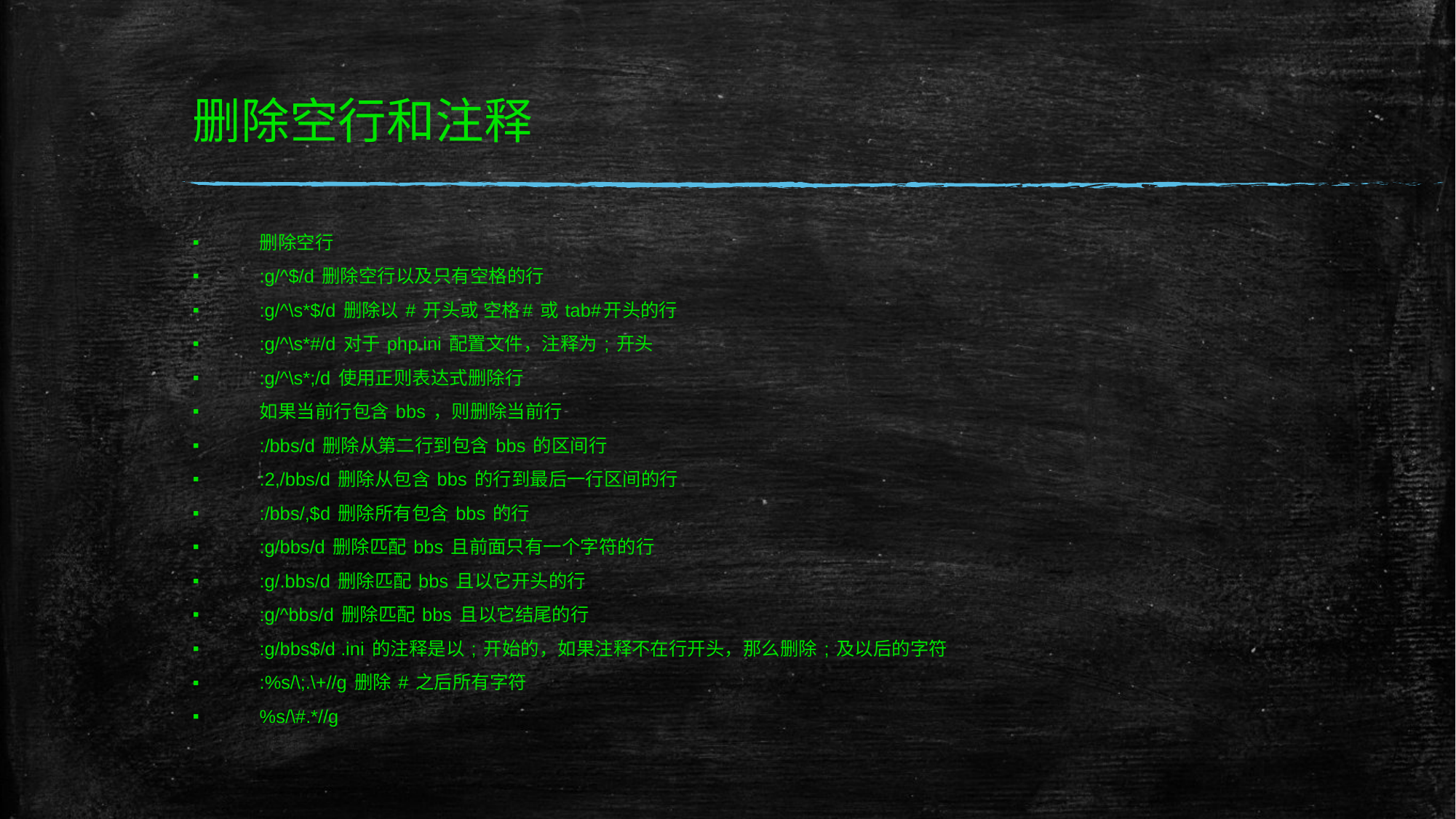

# 删除空行和注释
删除空行
:g/^$/d 删除空行以及只有空格的行
:g/^\s*$/d 删除以 # 开头或 空格# 或 tab#开头的行
:g/^\s*#/d 对于 php.ini 配置文件，注释为 ; 开头
:g/^\s*;/d 使用正则表达式删除行
如果当前行包含 bbs ，则删除当前行
:/bbs/d 删除从第二行到包含 bbs 的区间行
:2,/bbs/d 删除从包含 bbs 的行到最后一行区间的行
:/bbs/,$d 删除所有包含 bbs 的行
:g/bbs/d 删除匹配 bbs 且前面只有一个字符的行
:g/.bbs/d 删除匹配 bbs 且以它开头的行
:g/^bbs/d 删除匹配 bbs 且以它结尾的行
:g/bbs$/d .ini 的注释是以 ; 开始的，如果注释不在行开头，那么删除 ; 及以后的字符
:%s/\;.\+//g 删除 # 之后所有字符
%s/\#.*//g